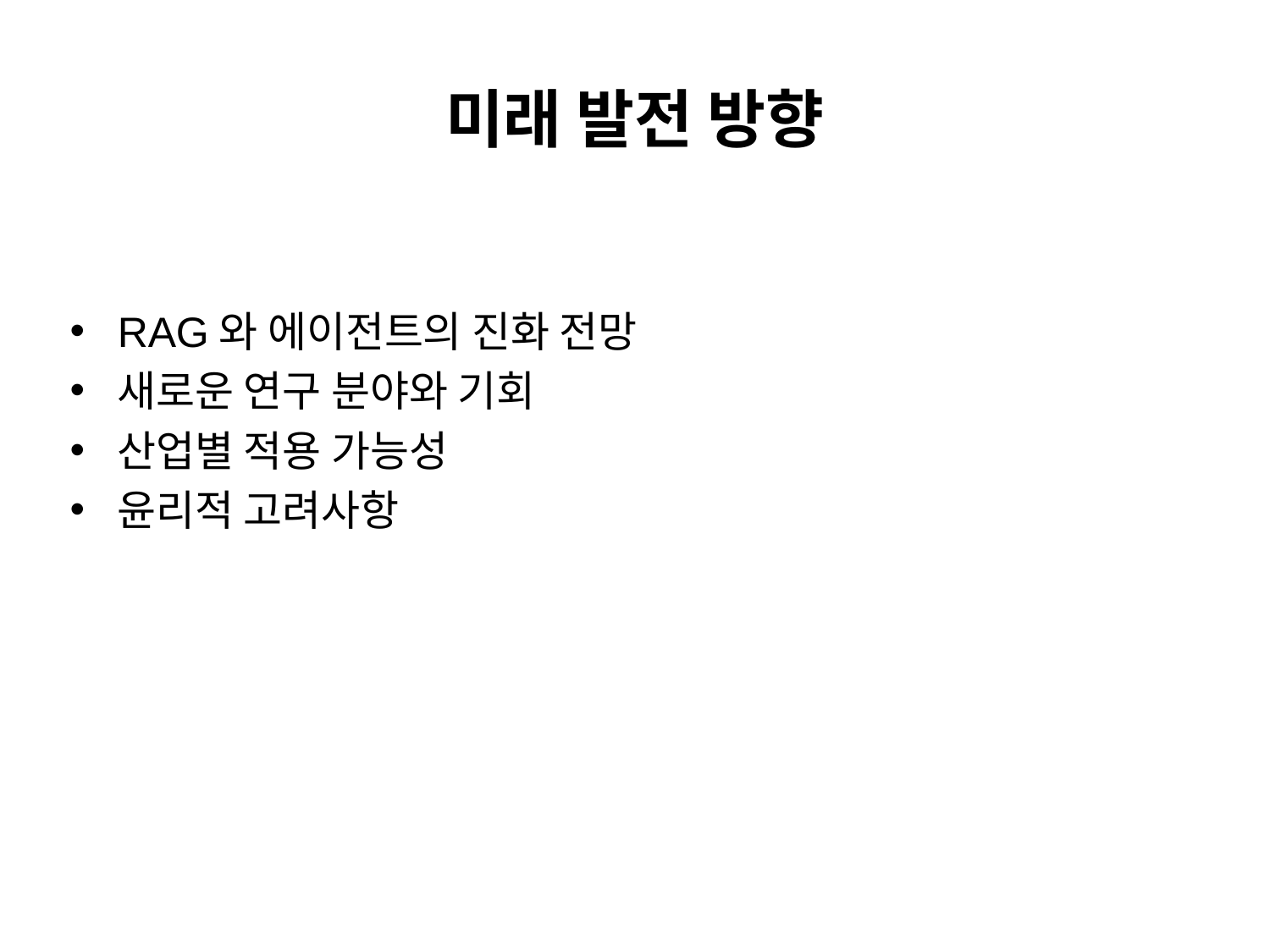

# 미래 발전 방향

RAG와 에이전트의 진화 전망
새로운 연구 분야와 기회
산업별 적용 가능성
윤리적 고려사항